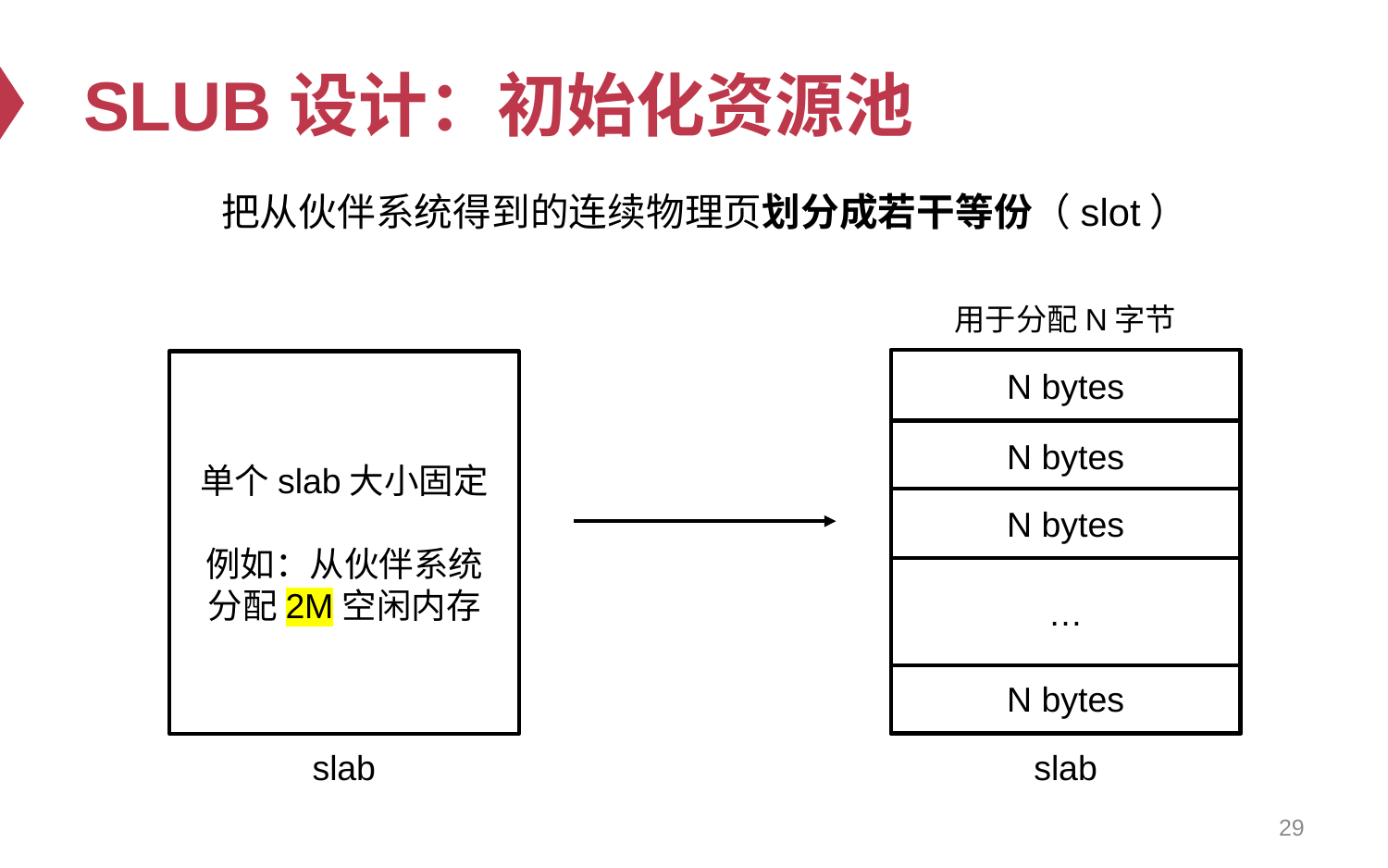

# SLUB设计：初始化资源池
把从伙伴系统得到的连续物理页划分成若干等份（slot）
用于分配N字节
N bytes

单个slab大小固定

例如：从伙伴系统
分配2M空闲内存

N bytes
N bytes
…
N bytes
slab
slab
29